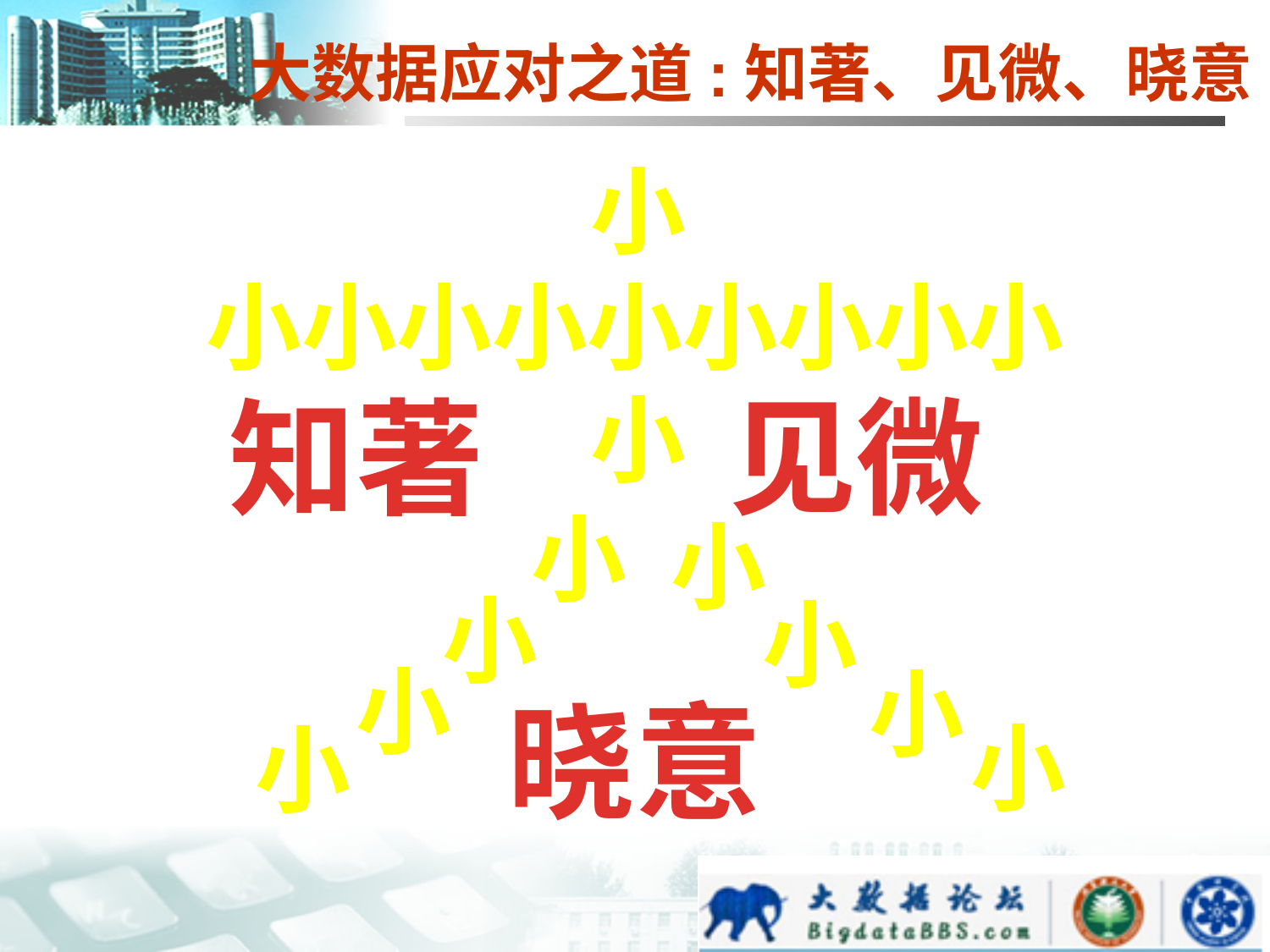

# 大数据应对之道:知著、见微、晓意
小

小

小小小小小小小小小
见微
知著
小
小
小
小
小
小
晓意
小
小